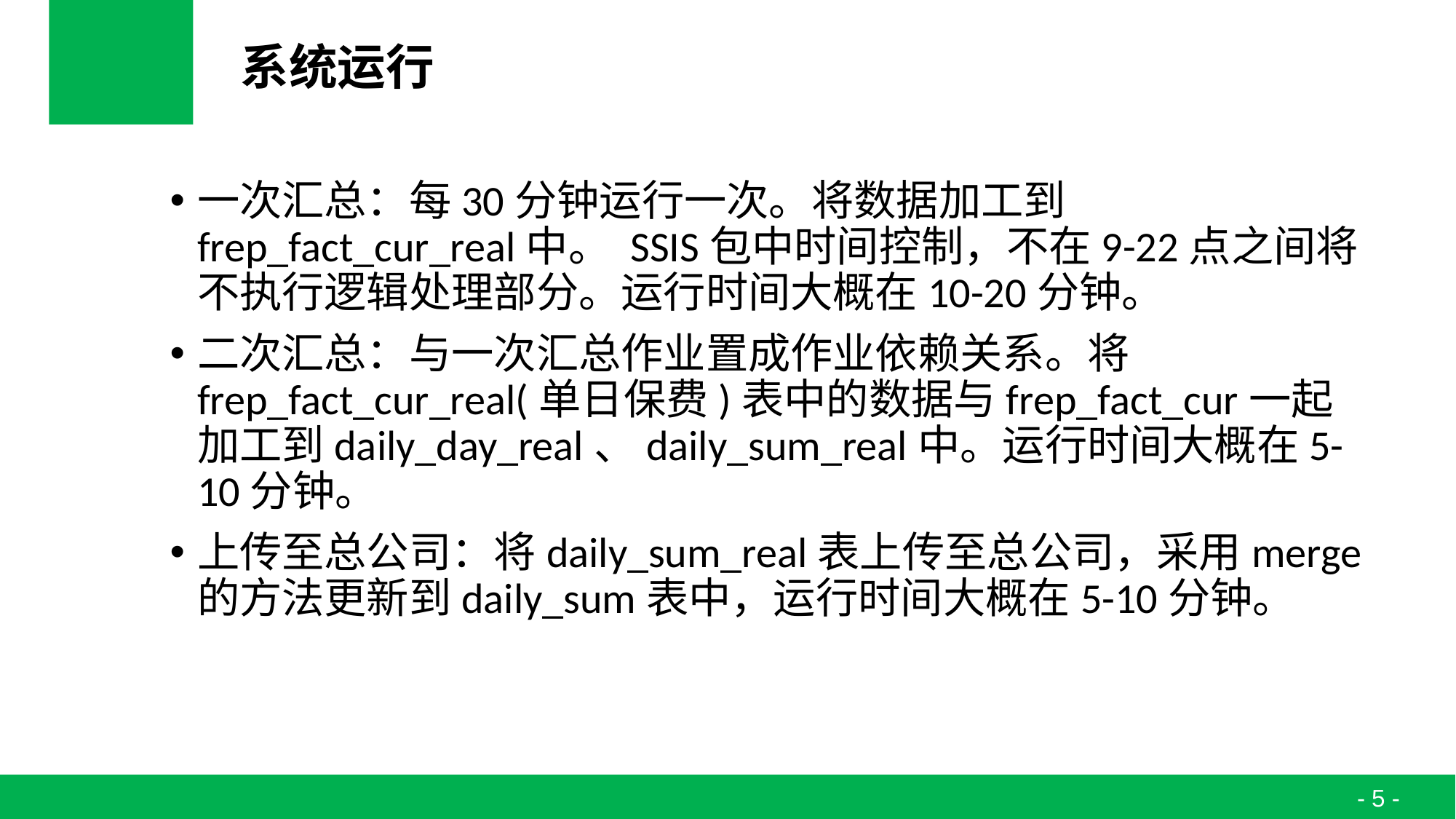

# 系统运行
一次汇总：每30分钟运行一次。将数据加工到frep_fact_cur_real中。 SSIS包中时间控制，不在9-22点之间将不执行逻辑处理部分。运行时间大概在10-20分钟。
二次汇总：与一次汇总作业置成作业依赖关系。将frep_fact_cur_real(单日保费)表中的数据与frep_fact_cur一起加工到daily_day_real、daily_sum_real中。运行时间大概在5-10分钟。
上传至总公司：将daily_sum_real表上传至总公司，采用merge的方法更新到daily_sum表中，运行时间大概在5-10分钟。